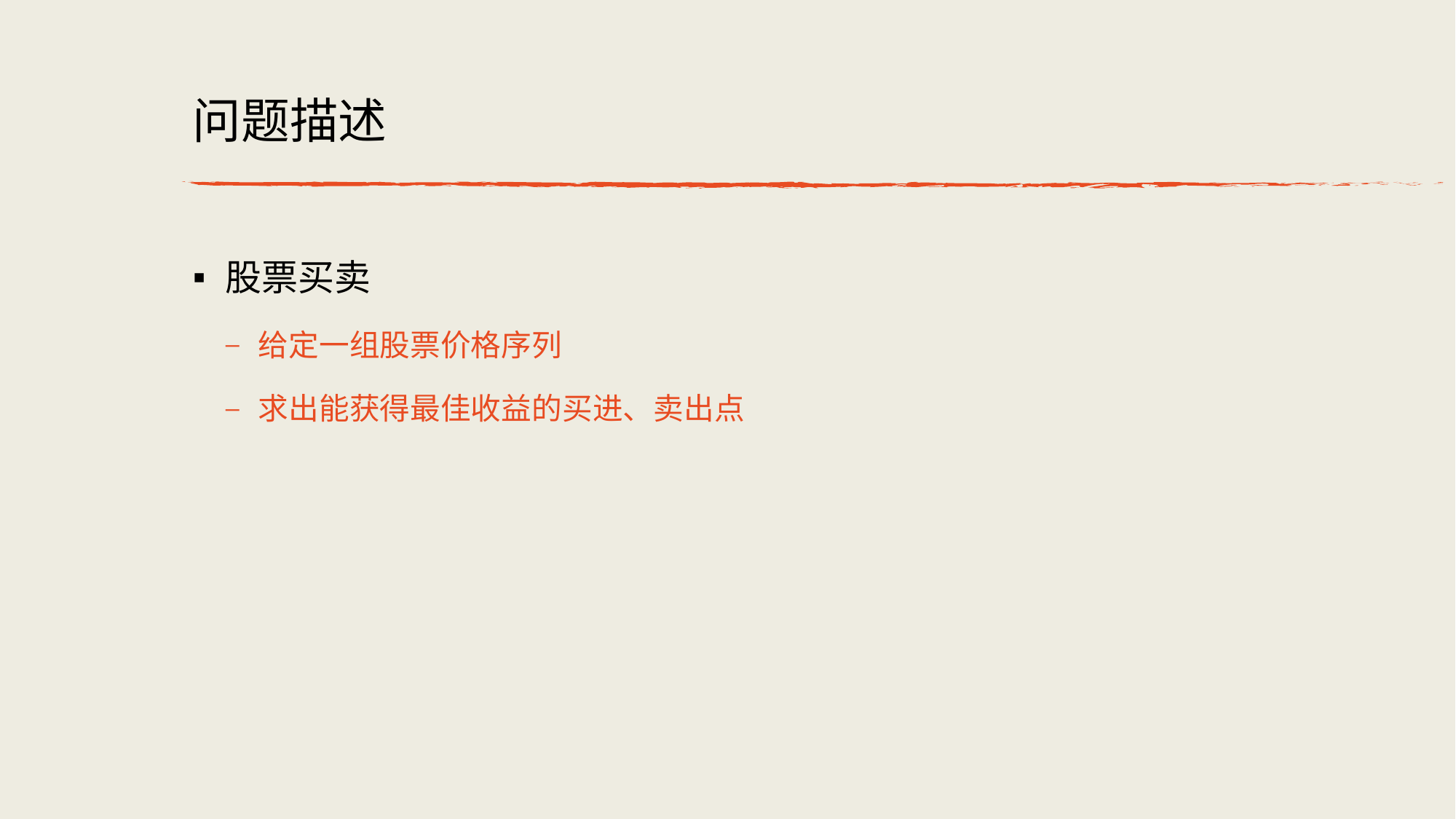

# 问题描述
股票买卖
给定一组股票价格序列
求出能获得最佳收益的买进、卖出点